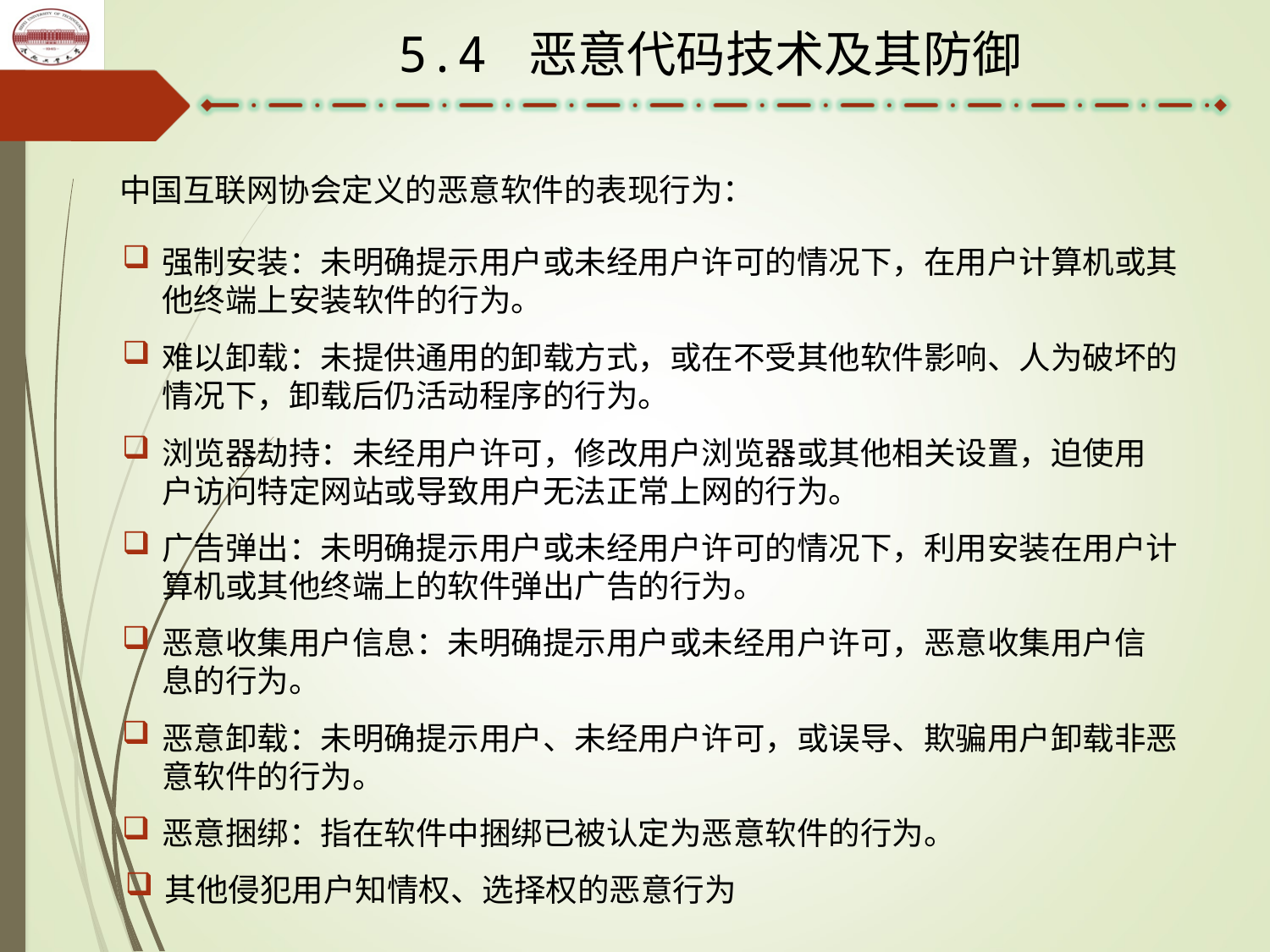

5.4 恶意代码技术及其防御
中国互联网协会定义的恶意软件的表现行为：
强制安装：未明确提示用户或未经用户许可的情况下，在用户计算机或其他终端上安装软件的行为。
难以卸载：未提供通用的卸载方式，或在不受其他软件影响、人为破坏的情况下，卸载后仍活动程序的行为。
浏览器劫持：未经用户许可，修改用户浏览器或其他相关设置，迫使用户访问特定网站或导致用户无法正常上网的行为。
广告弹出：未明确提示用户或未经用户许可的情况下，利用安装在用户计算机或其他终端上的软件弹出广告的行为。
恶意收集用户信息：未明确提示用户或未经用户许可，恶意收集用户信息的行为。
恶意卸载：未明确提示用户、未经用户许可，或误导、欺骗用户卸载非恶意软件的行为。
恶意捆绑：指在软件中捆绑已被认定为恶意软件的行为。
其他侵犯用户知情权、选择权的恶意行为